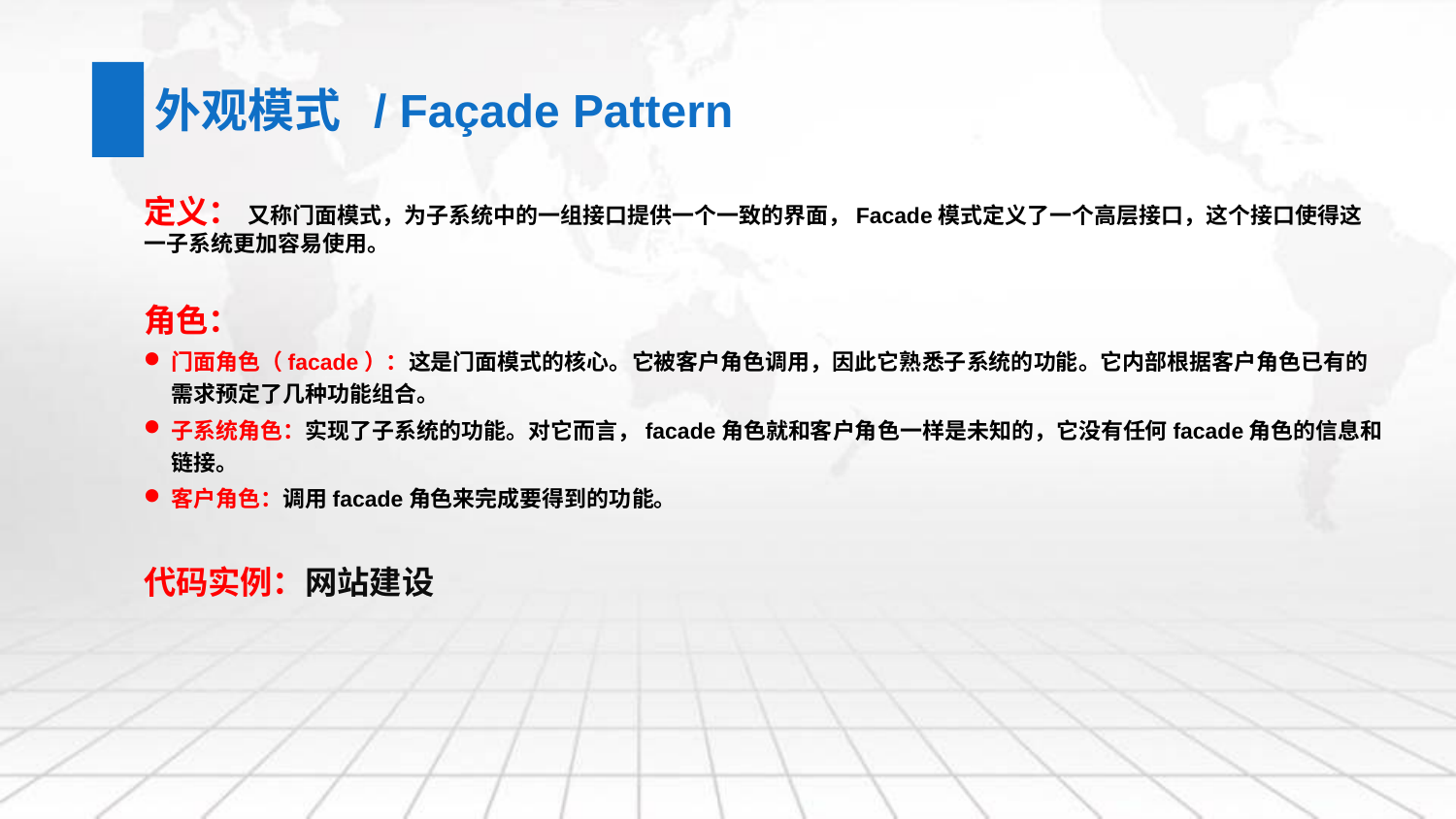

外观模式  / Façade Pattern
定义： 又称门面模式，为子系统中的一组接口提供一个一致的界面，Facade模式定义了一个高层接口，这个接口使得这一子系统更加容易使用。

角色：
门面角色（facade）：这是门面模式的核心。它被客户角色调用，因此它熟悉子系统的功能。它内部根据客户角色已有的需求预定了几种功能组合。
子系统角色：实现了子系统的功能。对它而言，facade角色就和客户角色一样是未知的，它没有任何facade角色的信息和链接。
客户角色：调用facade角色来完成要得到的功能。

代码实例：网站建设